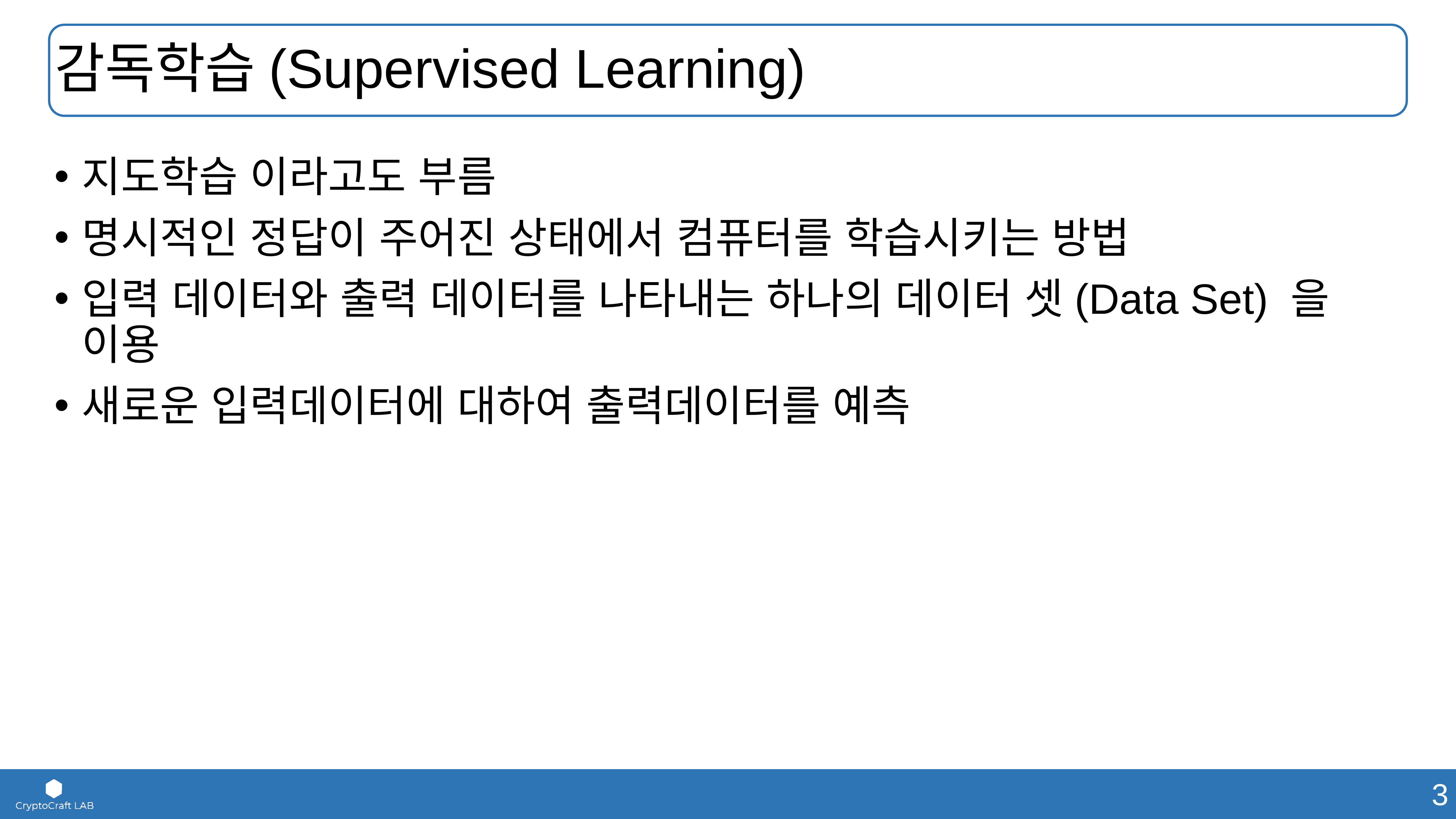

# 감독학습(Supervised Learning)
지도학습 이라고도 부름
명시적인 정답이 주어진 상태에서 컴퓨터를 학습시키는 방법
입력 데이터와 출력 데이터를 나타내는 하나의 데이터 셋(Data Set) 을 이용
새로운 입력데이터에 대하여 출력데이터를 예측
3